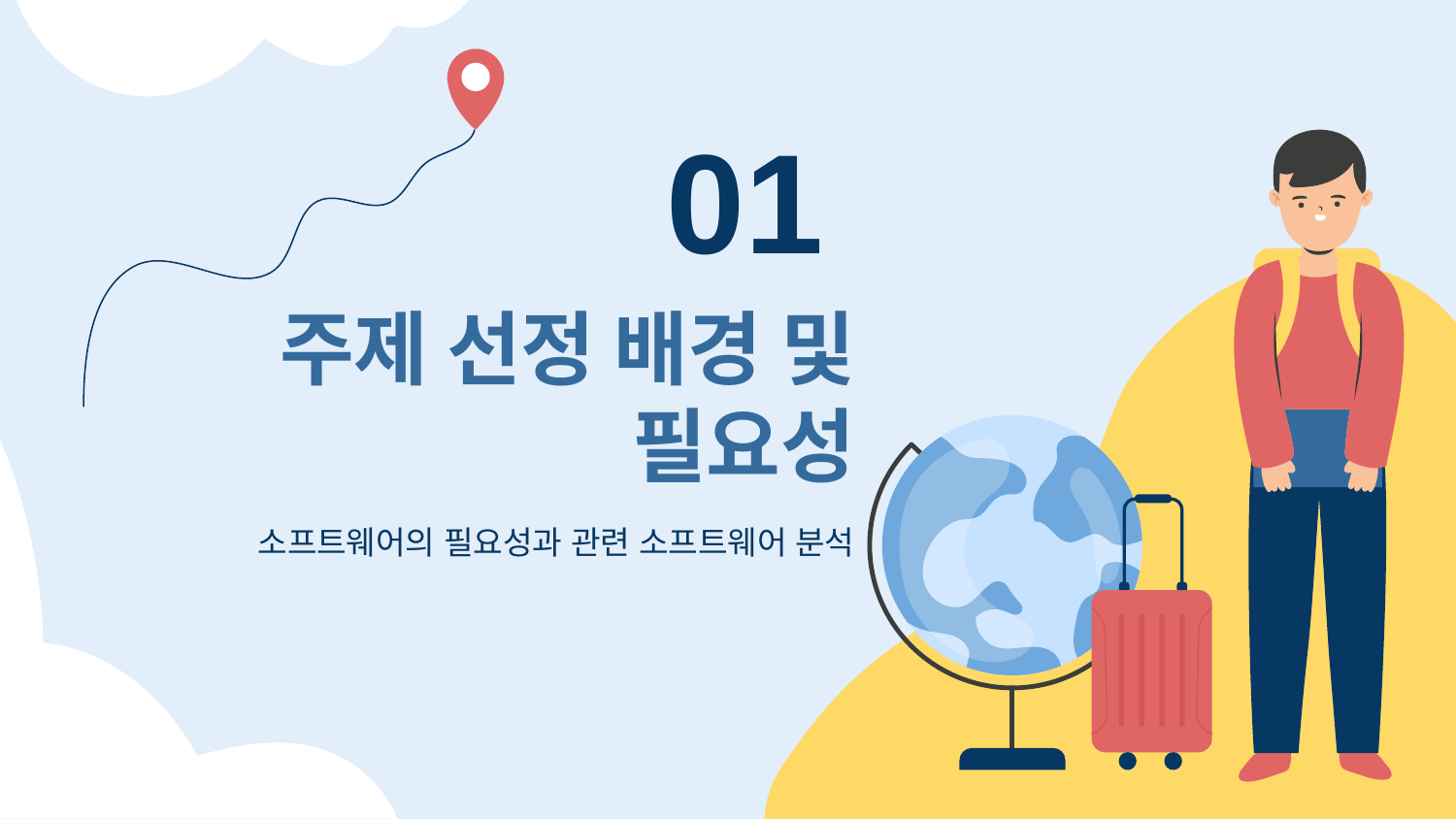

01

# 주제 선정 배경 및 필요성

소프트웨어의 필요성과 관련 소프트웨어 분석